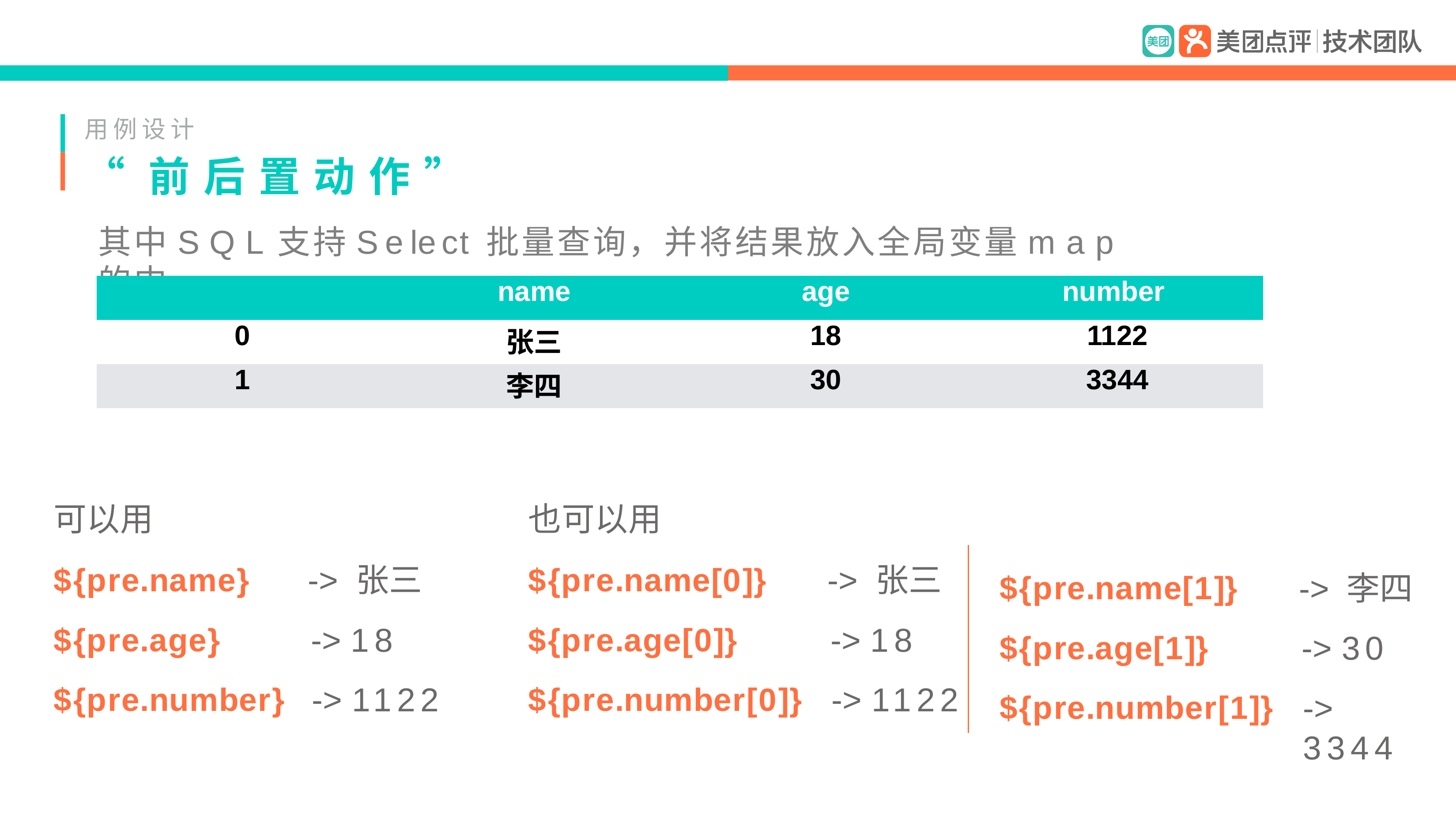

用例设计
# “前后置动作”

其中SQL支持Select 批量查询，并将结果放入全局变量map的中
|  | name | age | number |
| --- | --- | --- | --- |
| 0 | 张三 | 18 | 1122 |
| 1 | 李四 | 30 | 3344 |
可以用
${pre.name}
${pre.age}
${pre.number}
也可以用
${pre.name[0]}
${pre.age[0]}
${pre.number[0]}

-> 张三
-> 18
-> 1122
-> 张三
-> 18
-> 1122
-> 李四
-> 30
-> 3344
${pre.name[1]}
${pre.age[1]}
${pre.number[1]}